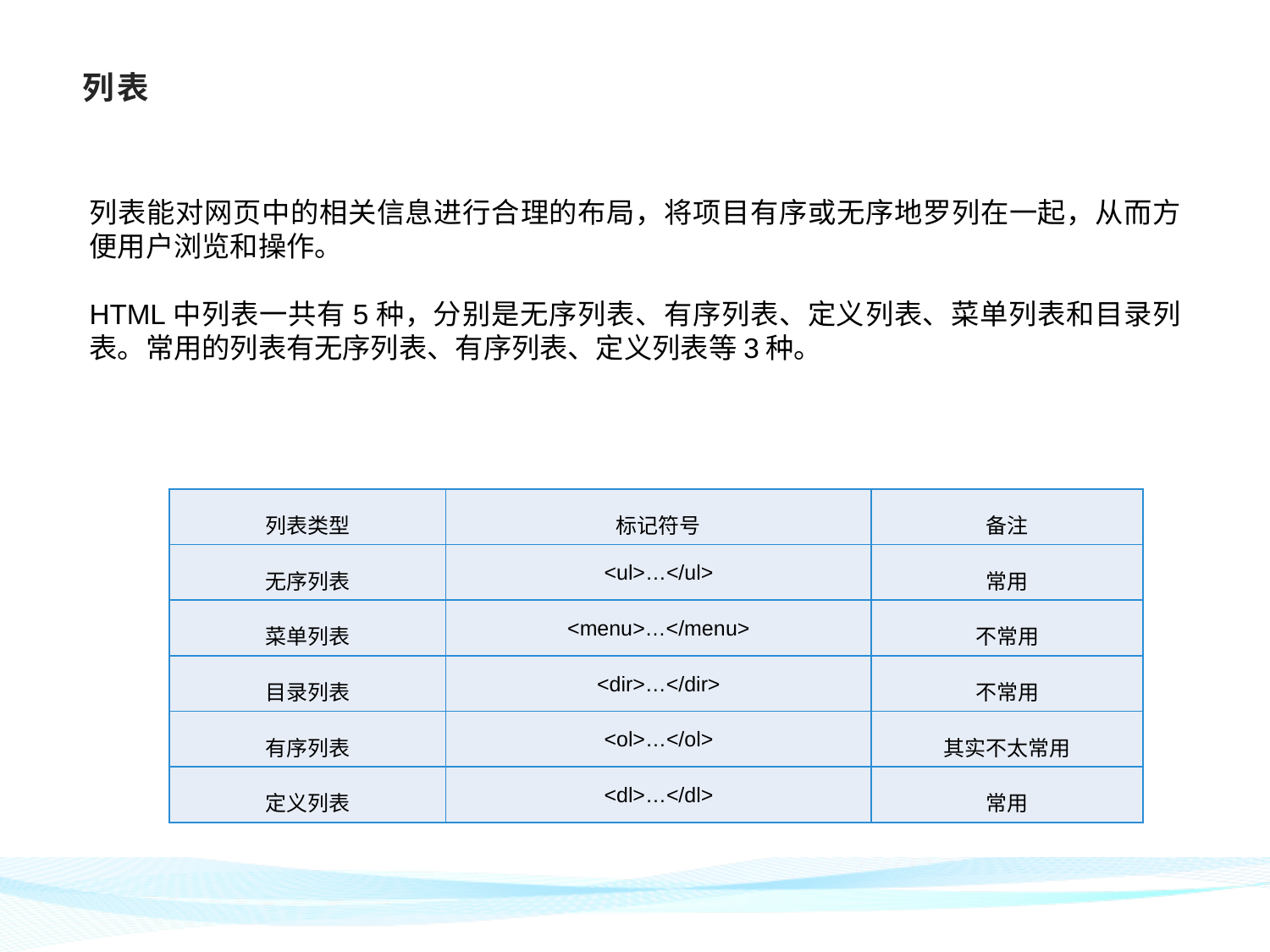

# 列表
列表能对网页中的相关信息进行合理的布局，将项目有序或无序地罗列在一起，从而方便用户浏览和操作。

HTML中列表一共有5种，分别是无序列表、有序列表、定义列表、菜单列表和目录列表。常用的列表有无序列表、有序列表、定义列表等3种。
| 列表类型 | 标记符号 | 备注 |
| --- | --- | --- |
| 无序列表 | <ul>…</ul> | 常用 |
| 菜单列表 | <menu>…</menu> | 不常用 |
| 目录列表 | <dir>…</dir> | 不常用 |
| 有序列表 | <ol>…</ol> | 其实不太常用 |
| 定义列表 | <dl>…</dl> | 常用 |